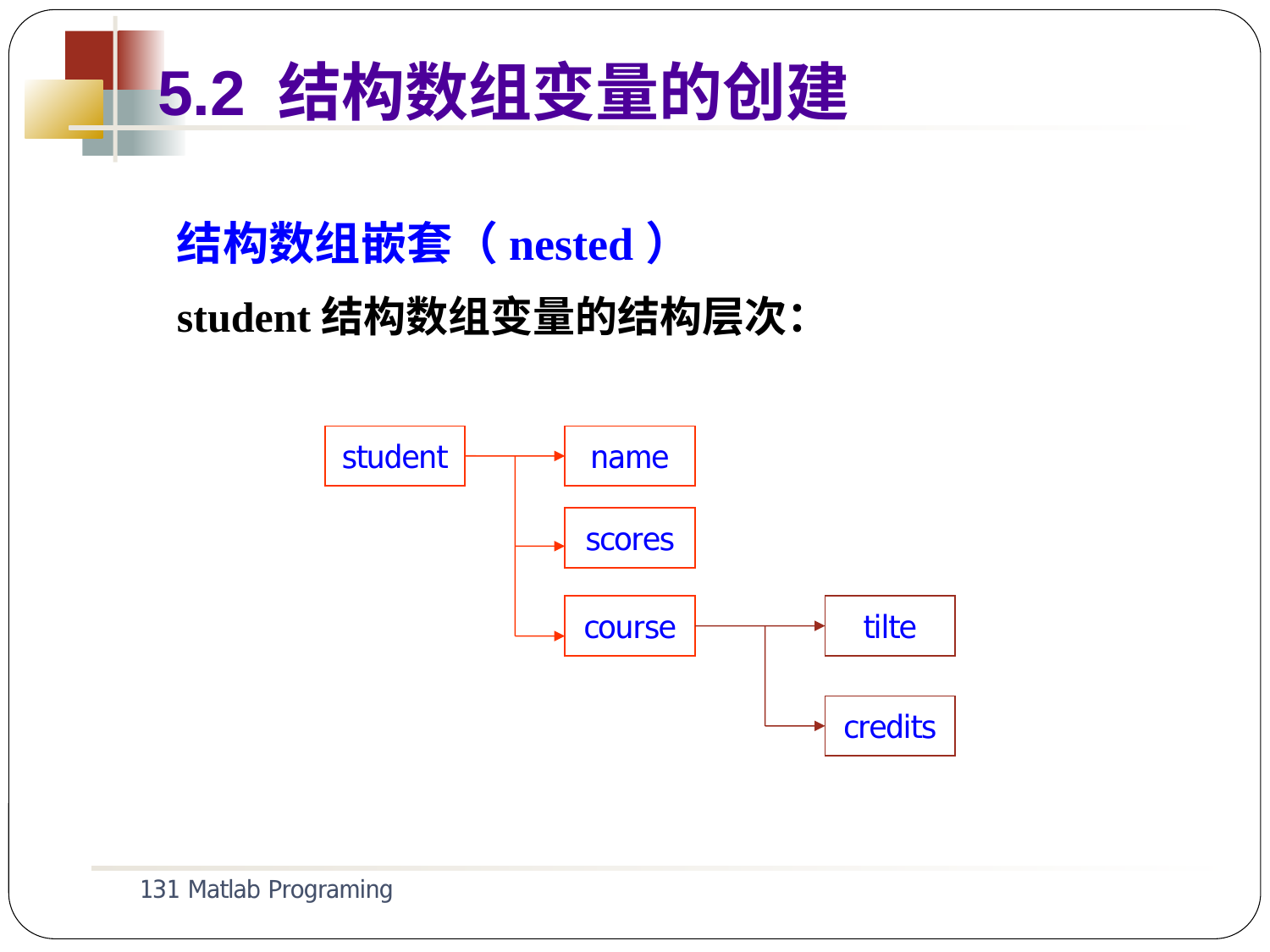

5.2 结构数组变量的创建
结构数组嵌套（nested）
student结构数组变量的结构层次：
student
name

scores

course
tilte

credits

131 Matlab Programing